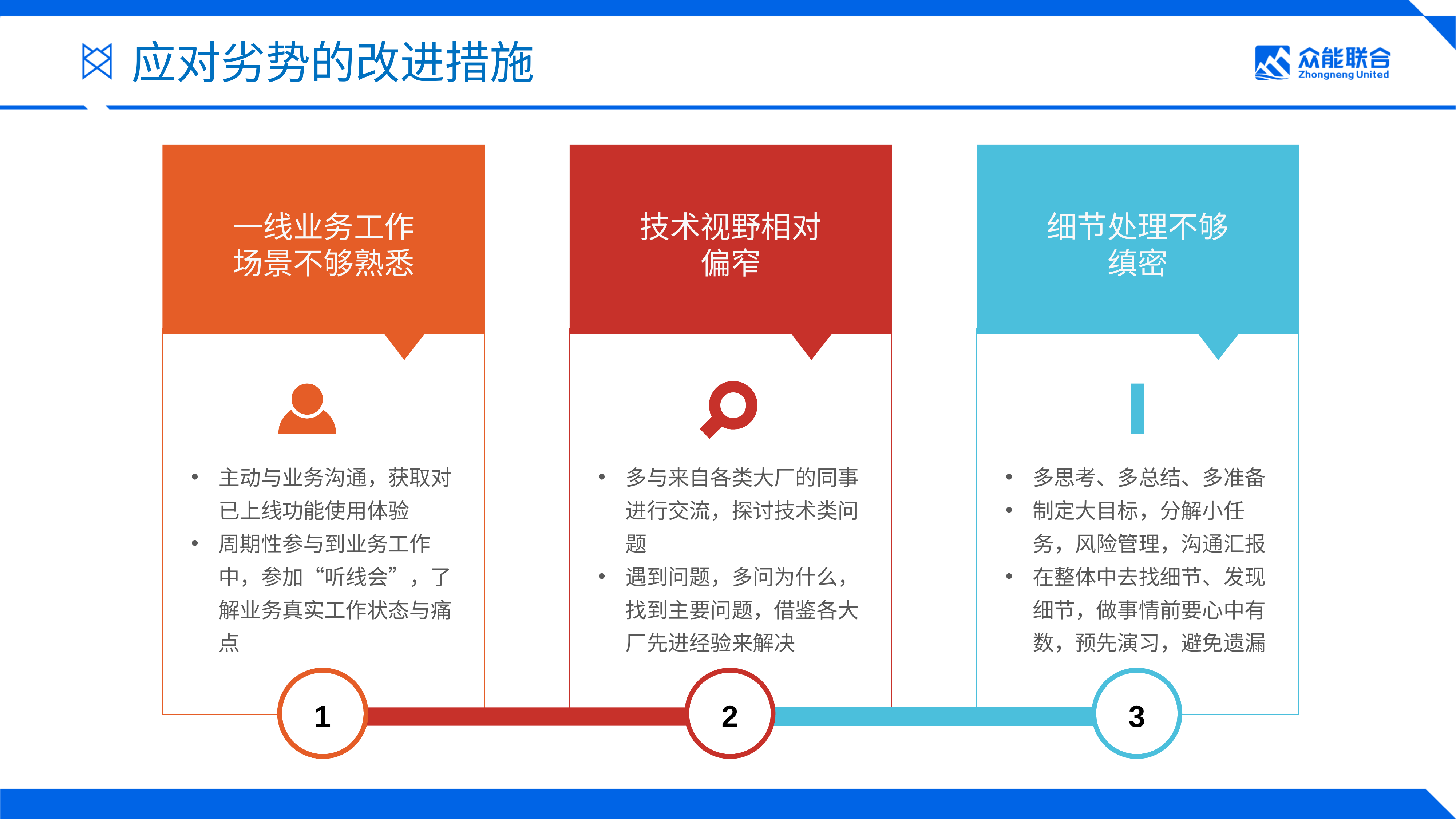

应对劣势的改进措施

一线业务工作场景不够熟悉
技术视野相对偏窄
细节处理不够缜密

主动与业务沟通，获取对已上线功能使用体验
周期性参与到业务工作中，参加“听线会”，了解业务真实工作状态与痛点
多与来自各类大厂的同事进行交流，探讨技术类问题
遇到问题，多问为什么，找到主要问题，借鉴各大厂先进经验来解决
多思考、多总结、多准备
制定大目标，分解小任务，风险管理，沟通汇报
在整体中去找细节、发现细节，做事情前要心中有数，预先演习，避免遗漏

1

2

3